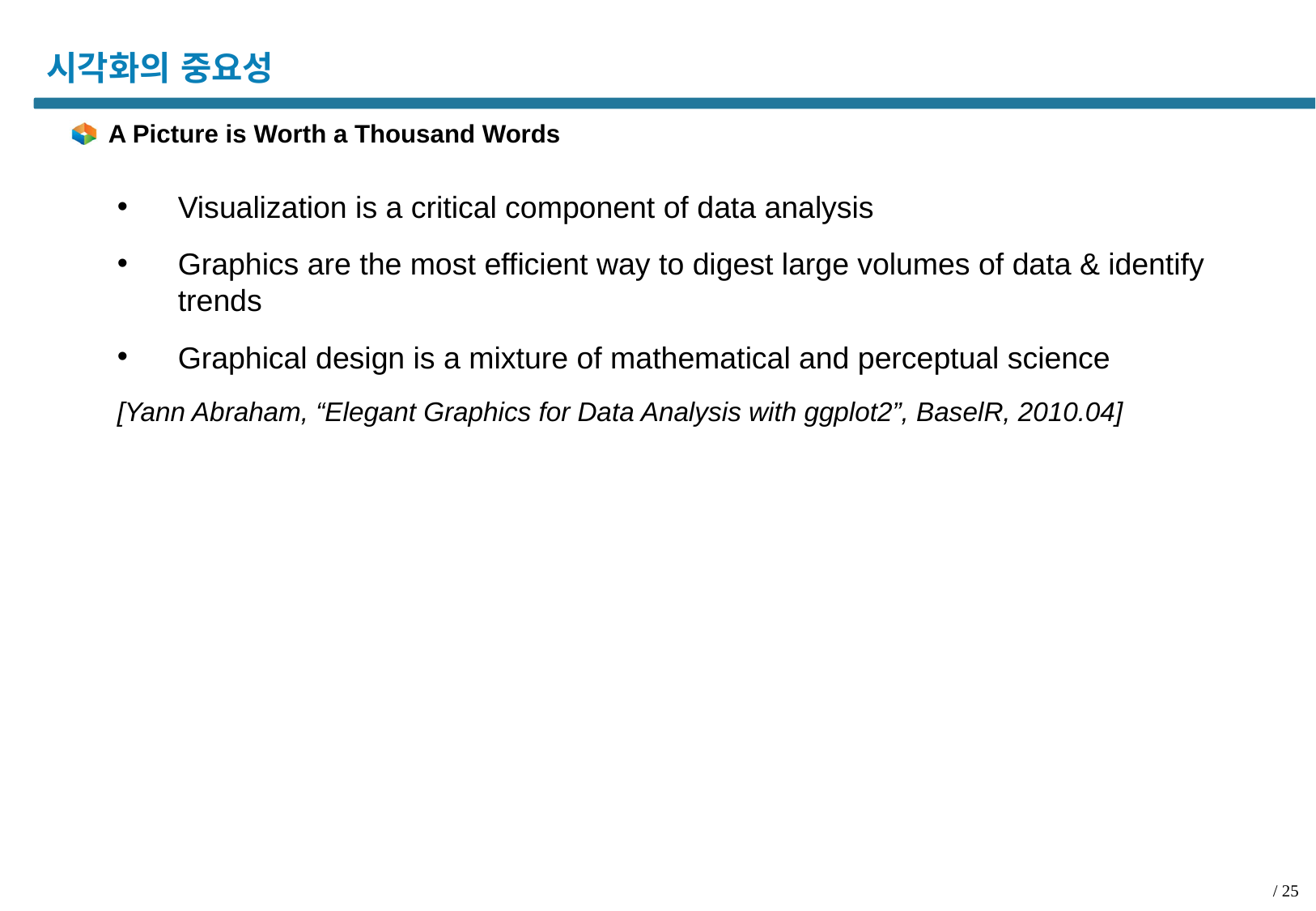

# 시각화의 중요성
A Picture is Worth a Thousand Words
Visualization is a critical component of data analysis
Graphics are the most efficient way to digest large volumes of data & identify trends
Graphical design is a mixture of mathematical and perceptual science
[Yann Abraham, “Elegant Graphics for Data Analysis with ggplot2”, BaselR, 2010.04]
/ 25